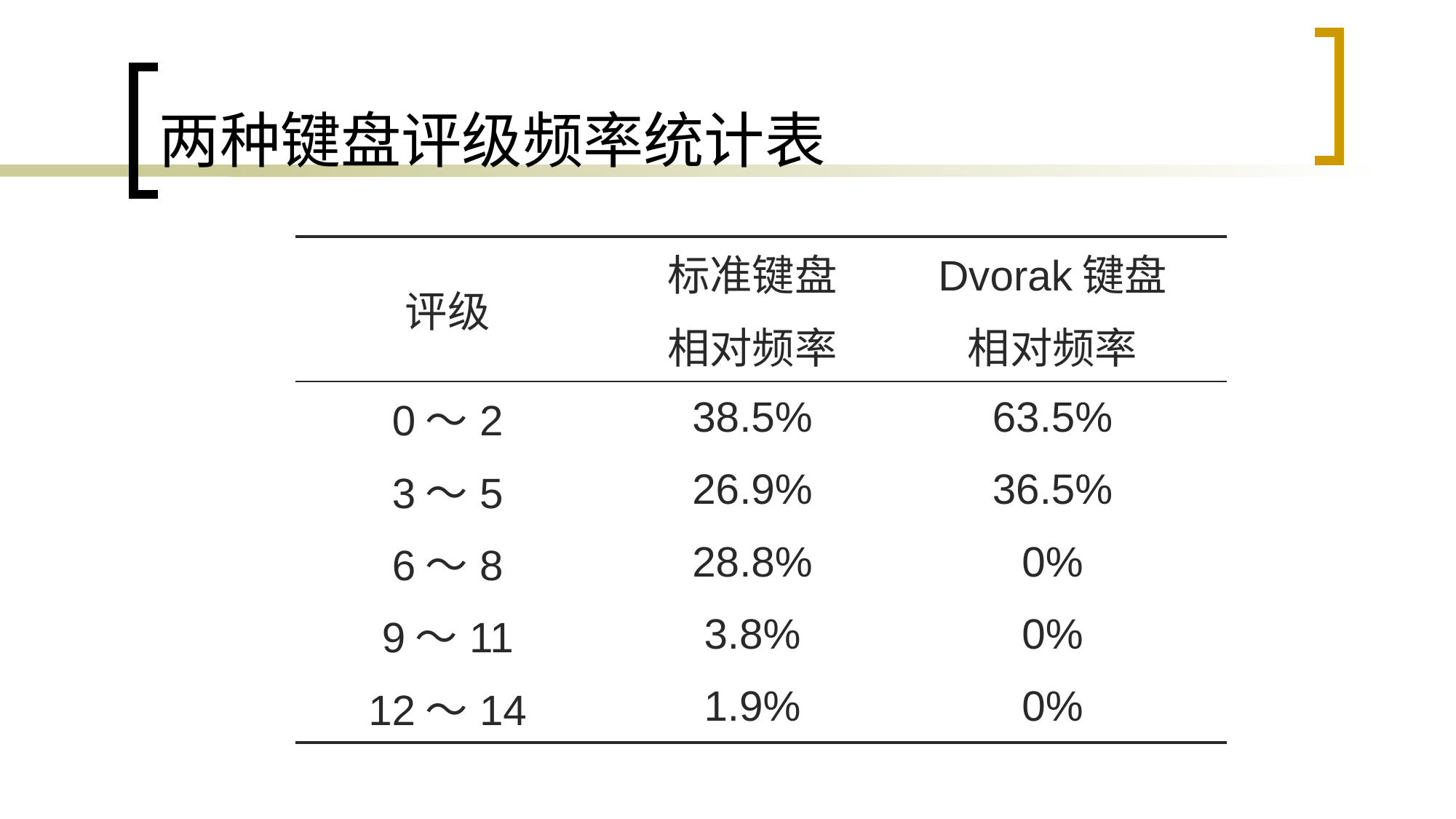

# 两种键盘评级频率统计表
| 评级 | 标准键盘 | Dvorak键盘 |  |
| --- | --- | --- | --- |
|  | 相对频率 | 相对频率 |  |
| 0～2 | 38.5% | 63.5% |  |
| 3～5 | 26.9% | 36.5% |  |
| 6～8 | 28.8% | 0% |  |
| 9～11 | 3.8% | 0% |  |
| 12～14 | 1.9% | 0% |  |